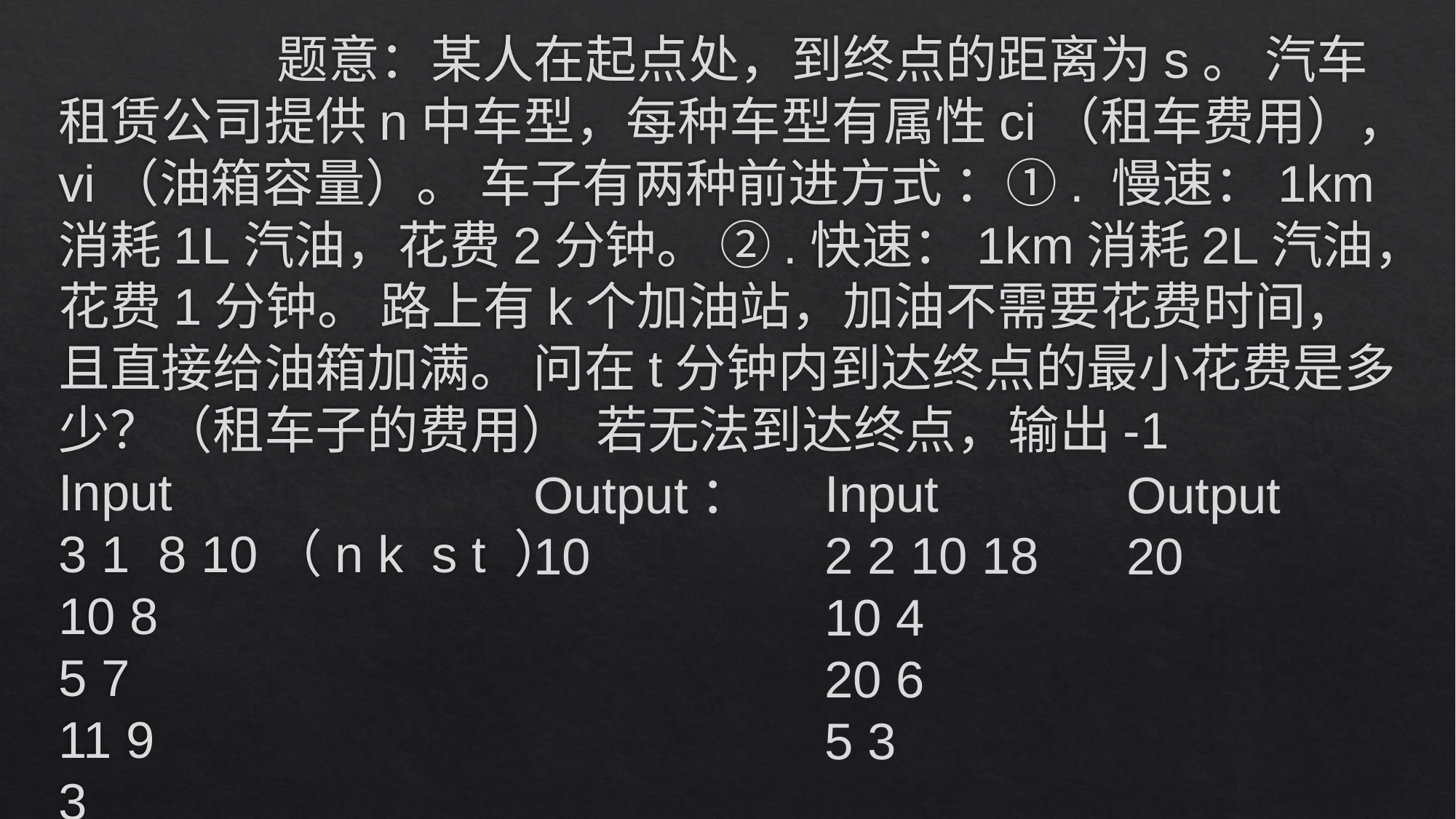

# 题意：某人在起点处，到终点的距离为s。 汽车租赁公司提供n中车型，每种车型有属性ci（租车费用），vi（油箱容量）。 车子有两种前进方式 ：①. 慢速：1km消耗1L汽油，花费2分钟。 ②.快速：1km消耗2L汽油，花费1分钟。 路上有k个加油站，加油不需要花费时间，且直接给油箱加满。 问在t分钟内到达终点的最小花费是多少？（租车子的费用）  若无法到达终点，输出-1 Input 3 1  8 10（n k  s t ） 10 8 5 7 11 9 3
Input
2 2 10 18
10 4
20 6
5 3
Output：
10
Output
20